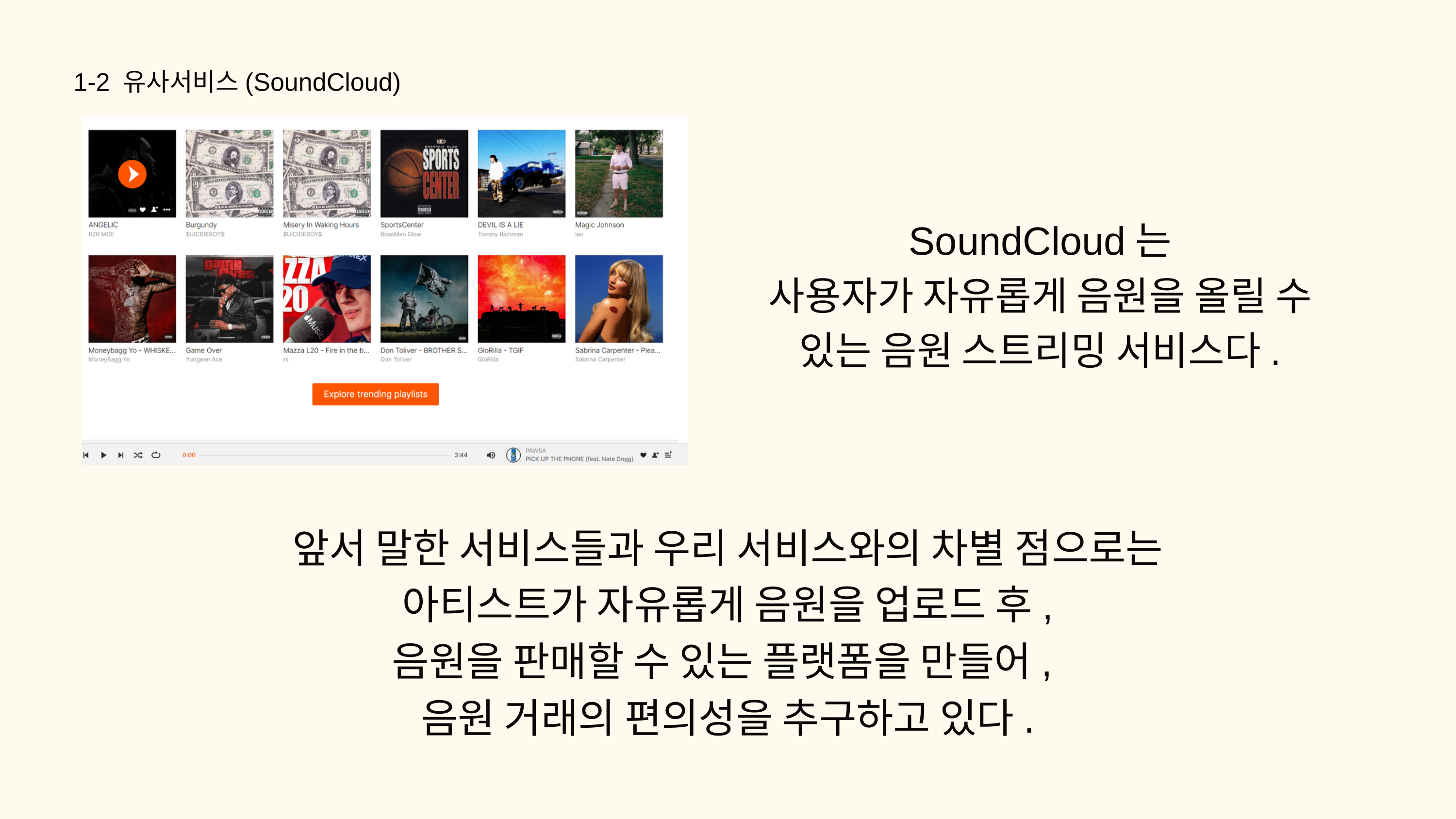

1-2 유사서비스(SoundCloud)

SoundCloud는
사용자가 자유롭게 음원을 올릴 수 있는 음원 스트리밍 서비스다.
앞서 말한 서비스들과 우리 서비스와의 차별 점으로는
아티스트가 자유롭게 음원을 업로드 후,
음원을 판매할 수 있는 플랫폼을 만들어,
음원 거래의 편의성을 추구하고 있다.